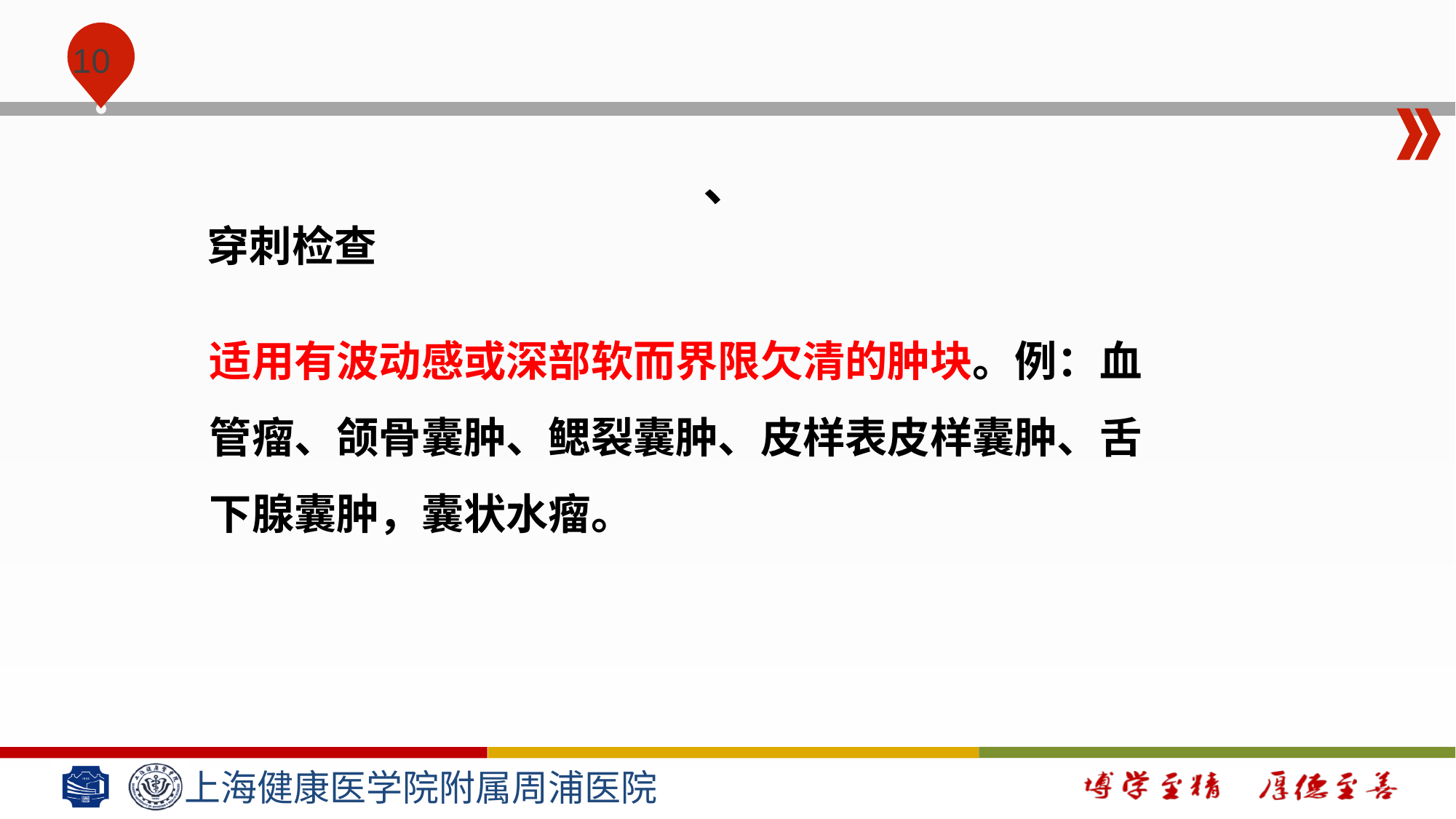

#
、
穿刺检查
适用有波动感或深部软而界限欠清的肿块。例：血管瘤、颌骨囊肿、鳃裂囊肿、皮样表皮样囊肿、舌下腺囊肿，囊状水瘤。